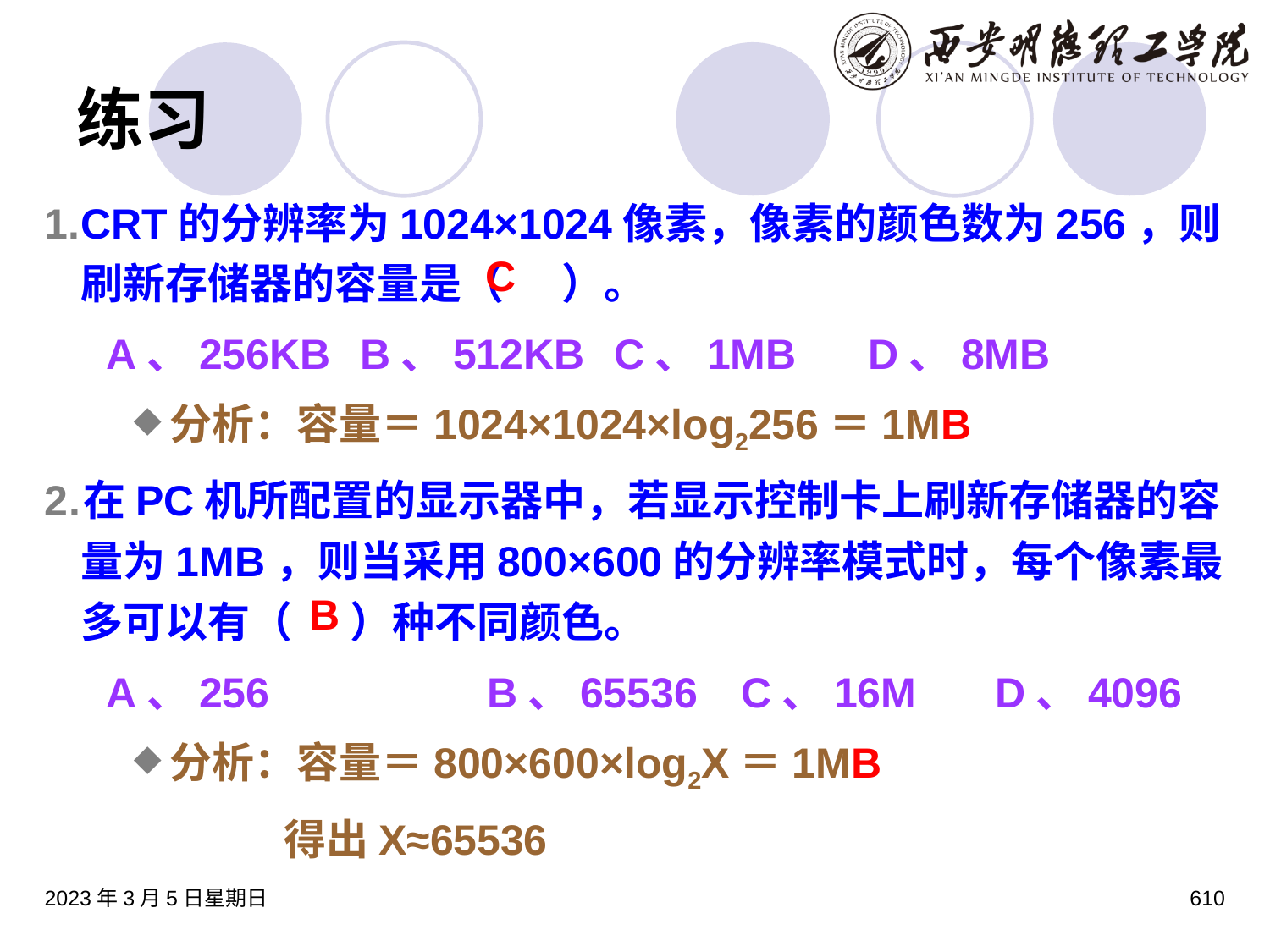

# 练习
CRT的分辨率为1024×1024像素，像素的颜色数为256，则刷新存储器的容量是（      ）。
A、256KB	B、512KB	C、1MB	D、8MB
分析：容量＝1024×1024×log2256＝1MB
在PC机所配置的显示器中，若显示控制卡上刷新存储器的容量为1MB，则当采用800×600的分辨率模式时，每个像素最多可以有（      ）种不同颜色。
A、256		B、65536	C、16M	D、4096
分析：容量＝800×600×log2X＝1MB
               得出X≈65536
C
B
2023年3月5日星期日
610